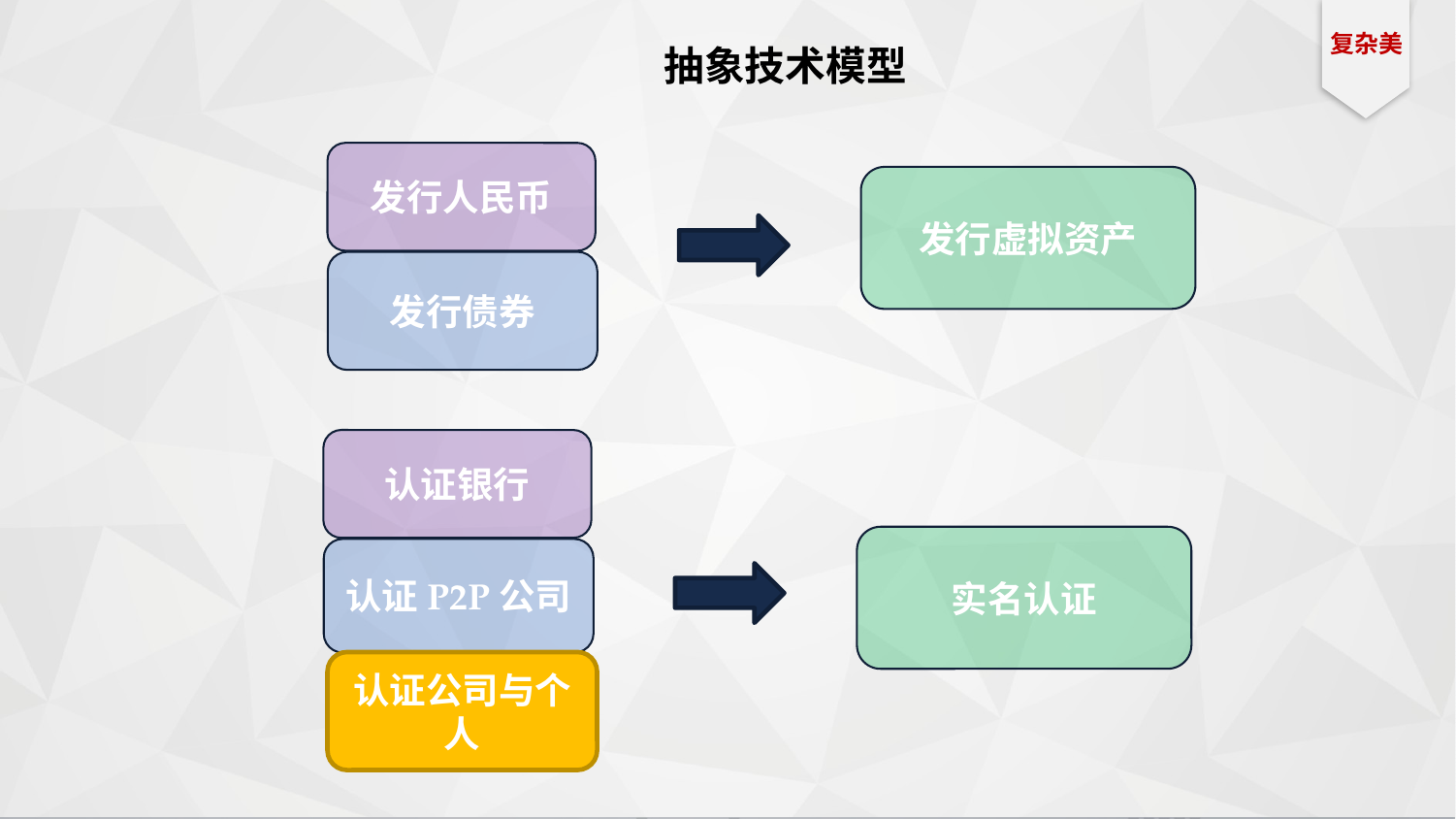

复杂美
抽象技术模型
发行人民币
发行虚拟资产

发行债券
认证银行
实名认证
认证P2P公司

认证公司与个人